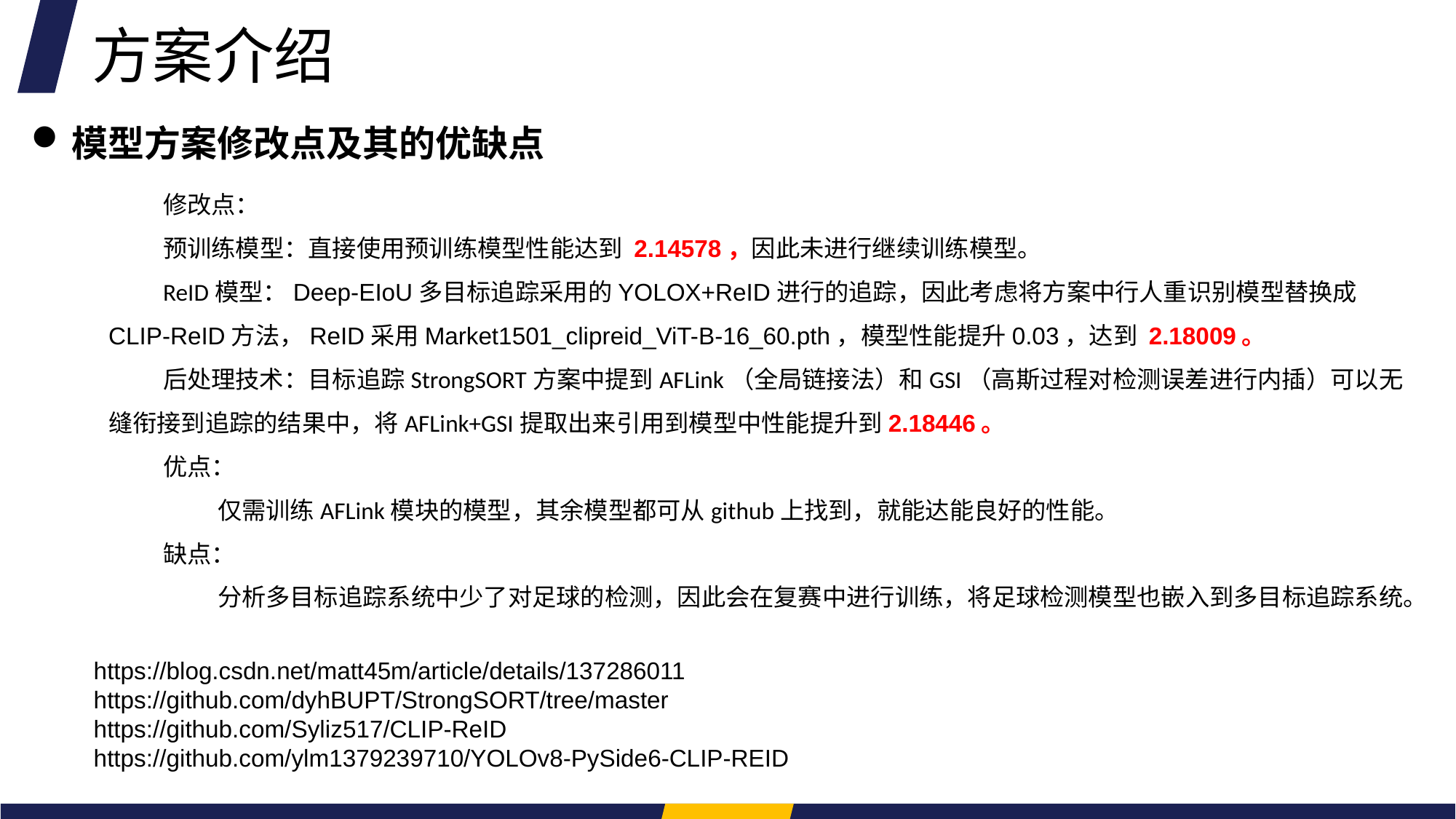

方案介绍
模型方案修改点及其的优缺点
修改点：
预训练模型：直接使用预训练模型性能达到 2.14578，因此未进行继续训练模型。
ReID模型：Deep-EIoU多目标追踪采用的YOLOX+ReID进行的追踪，因此考虑将方案中行人重识别模型替换成CLIP-ReID方法，ReID采用Market1501_clipreid_ViT-B-16_60.pth，模型性能提升0.03，达到 2.18009。
后处理技术：目标追踪StrongSORT方案中提到AFLink（全局链接法）和GSI（高斯过程对检测误差进行内插）可以无缝衔接到追踪的结果中，将AFLink+GSI提取出来引用到模型中性能提升到2.18446。
优点：
仅需训练AFLink模块的模型，其余模型都可从github上找到，就能达能良好的性能。
缺点：
分析多目标追踪系统中少了对足球的检测，因此会在复赛中进行训练，将足球检测模型也嵌入到多目标追踪系统。
https://blog.csdn.net/matt45m/article/details/137286011
https://github.com/dyhBUPT/StrongSORT/tree/master
https://github.com/Syliz517/CLIP-ReID
https://github.com/ylm1379239710/YOLOv8-PySide6-CLIP-REID

13